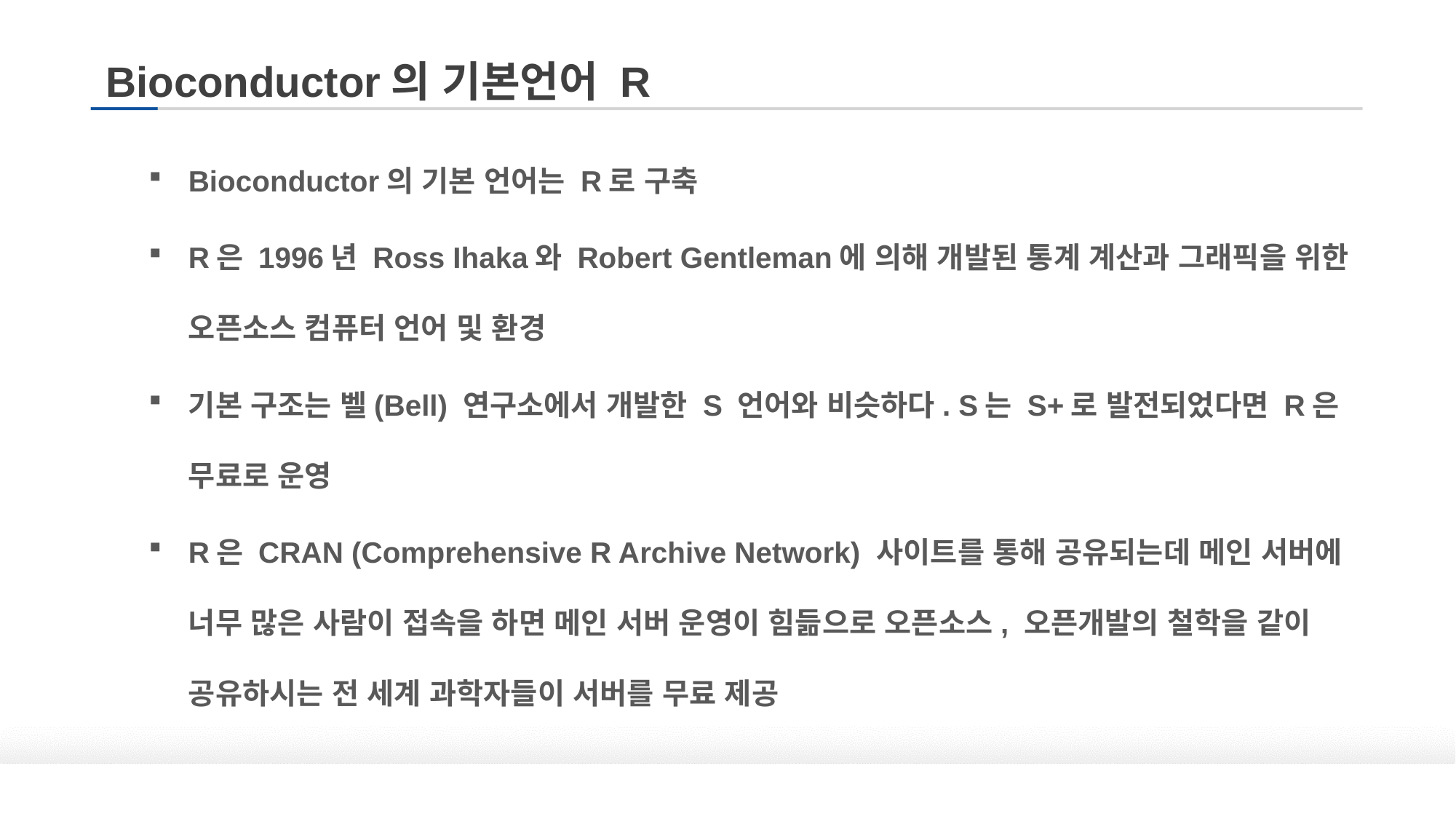

# Bioconductor의 기본언어 R
Bioconductor의 기본 언어는 R로 구축
R은 1996년 Ross Ihaka와 Robert Gentleman에 의해 개발된 통계 계산과 그래픽을 위한 오픈소스 컴퓨터 언어 및 환경
기본 구조는 벨(Bell) 연구소에서 개발한 S 언어와 비슷하다. S는 S+로 발전되었다면 R은 무료로 운영
R은 CRAN (Comprehensive R Archive Network) 사이트를 통해 공유되는데 메인 서버에 너무 많은 사람이 접속을 하면 메인 서버 운영이 힘듦으로 오픈소스, 오픈개발의 철학을 같이 공유하시는 전 세계 과학자들이 서버를 무료 제공